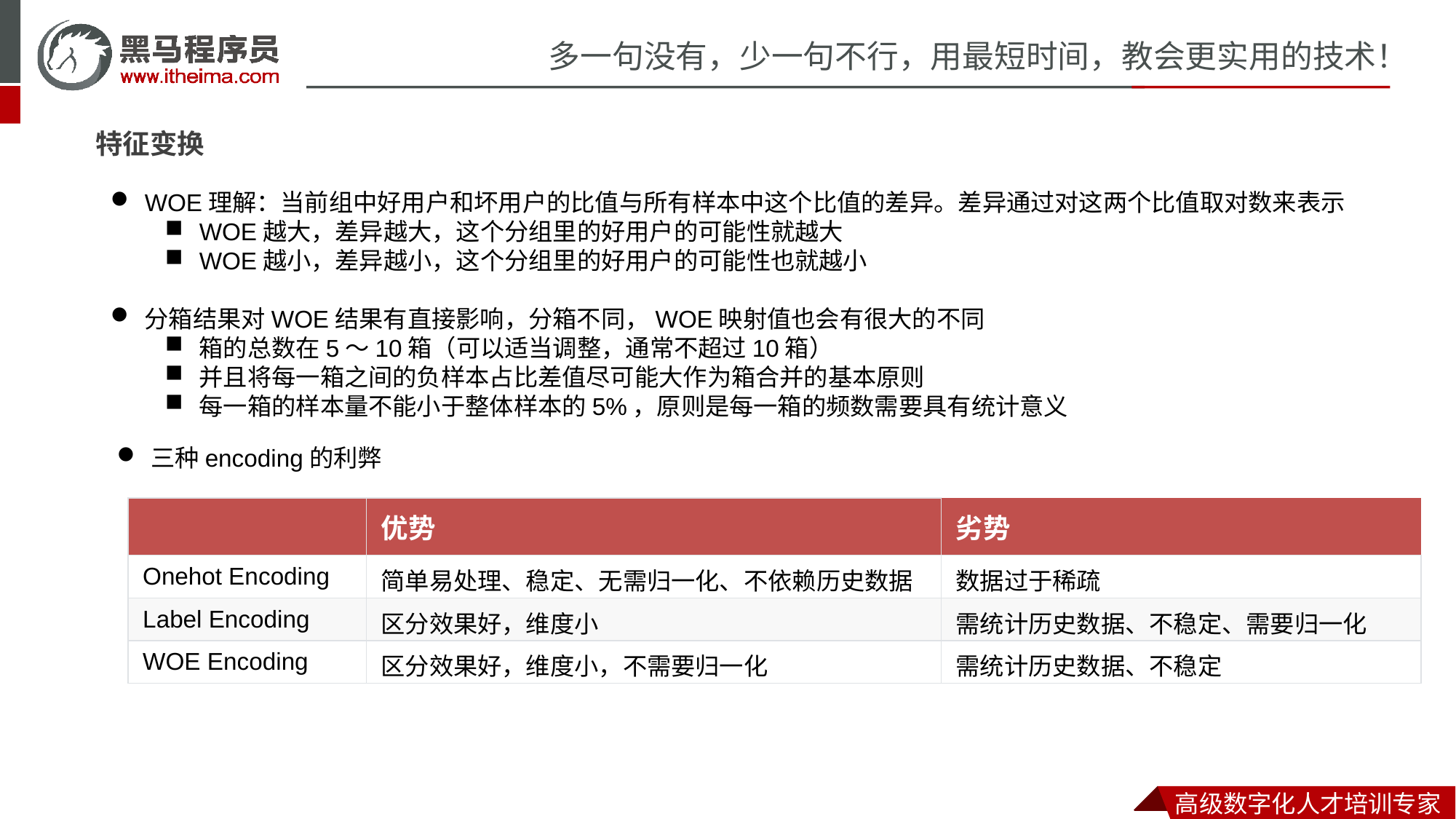

特征变换
WOE理解：当前组中好用户和坏用户的比值与所有样本中这个比值的差异。差异通过对这两个比值取对数来表示
WOE越大，差异越大，这个分组里的好用户的可能性就越大
WOE越小，差异越小，这个分组里的好用户的可能性也就越小

分箱结果对WOE结果有直接影响，分箱不同，WOE映射值也会有很大的不同
箱的总数在5～10箱（可以适当调整，通常不超过10箱）
并且将每一箱之间的负样本占比差值尽可能大作为箱合并的基本原则
每一箱的样本量不能小于整体样本的5%，原则是每一箱的频数需要具有统计意义

三种encoding的利弊
|  | 优势 | 劣势 |
| --- | --- | --- |
| Onehot Encoding | 简单易处理、稳定、无需归一化、不依赖历史数据 | 数据过于稀疏 |
| Label Encoding | 区分效果好，维度小 | 需统计历史数据、不稳定、需要归一化 |
| WOE Encoding | 区分效果好，维度小，不需要归一化 | 需统计历史数据、不稳定 |